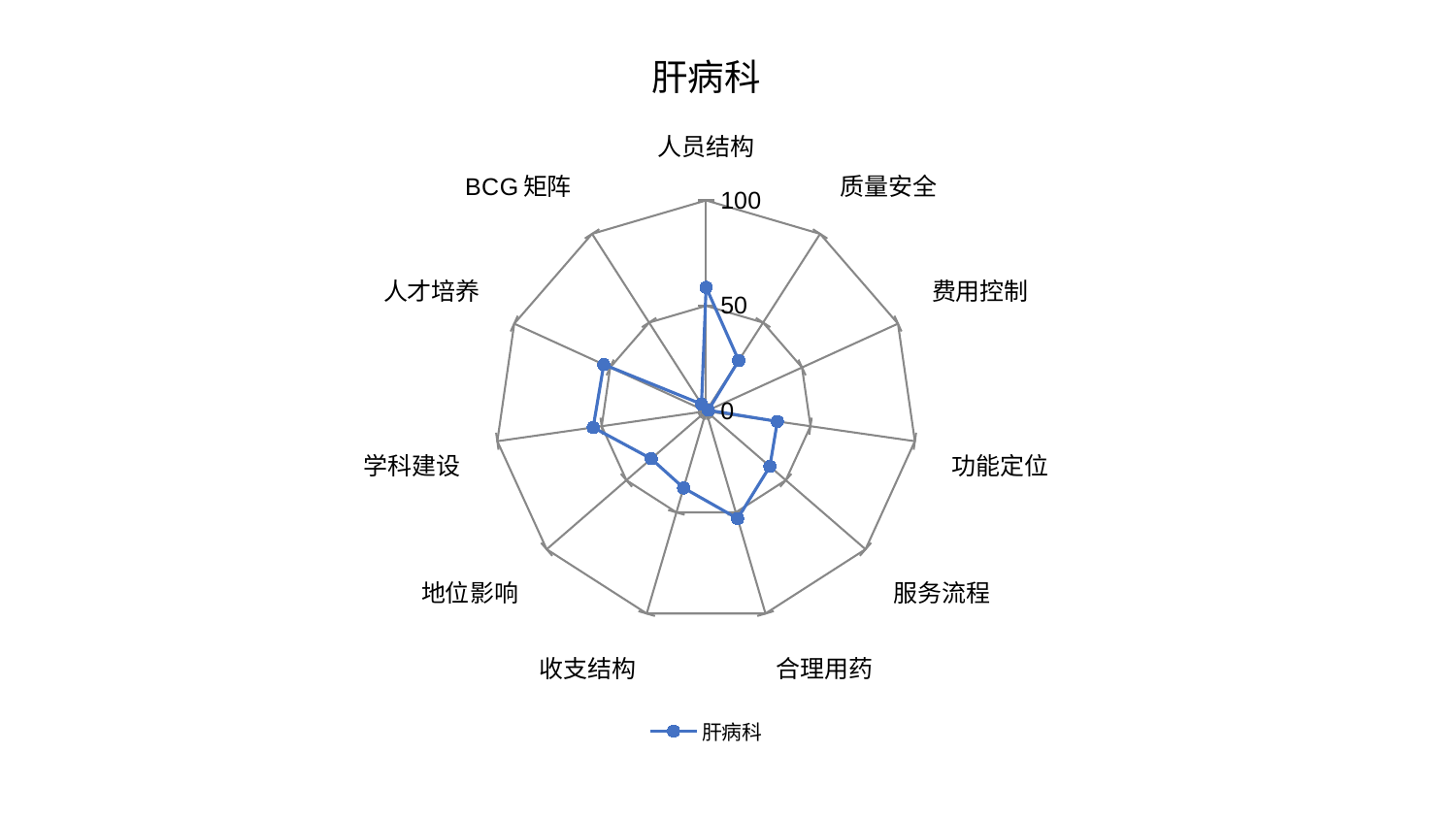

### Chart: 肝病科

| Category | 肝病科 |
|---|---|
| 人员结构 | 58.7516754983615 |
| 质量安全 | 28.616342377104655 |
| 费用控制 | 1.1703198056336037 |
| 功能定位 | 34.140802447513394 |
| 服务流程 | 40.010947798369756 |
| 合理用药 | 53.067779492723574 |
| 收支结构 | 37.92024036502474 |
| 地位影响 | 34.430530922771204 |
| 学科建设 | 54.085897153557305 |
| 人才培养 | 53.34181174847024 |
| BCG矩阵 | 4.024519901024069 |
121